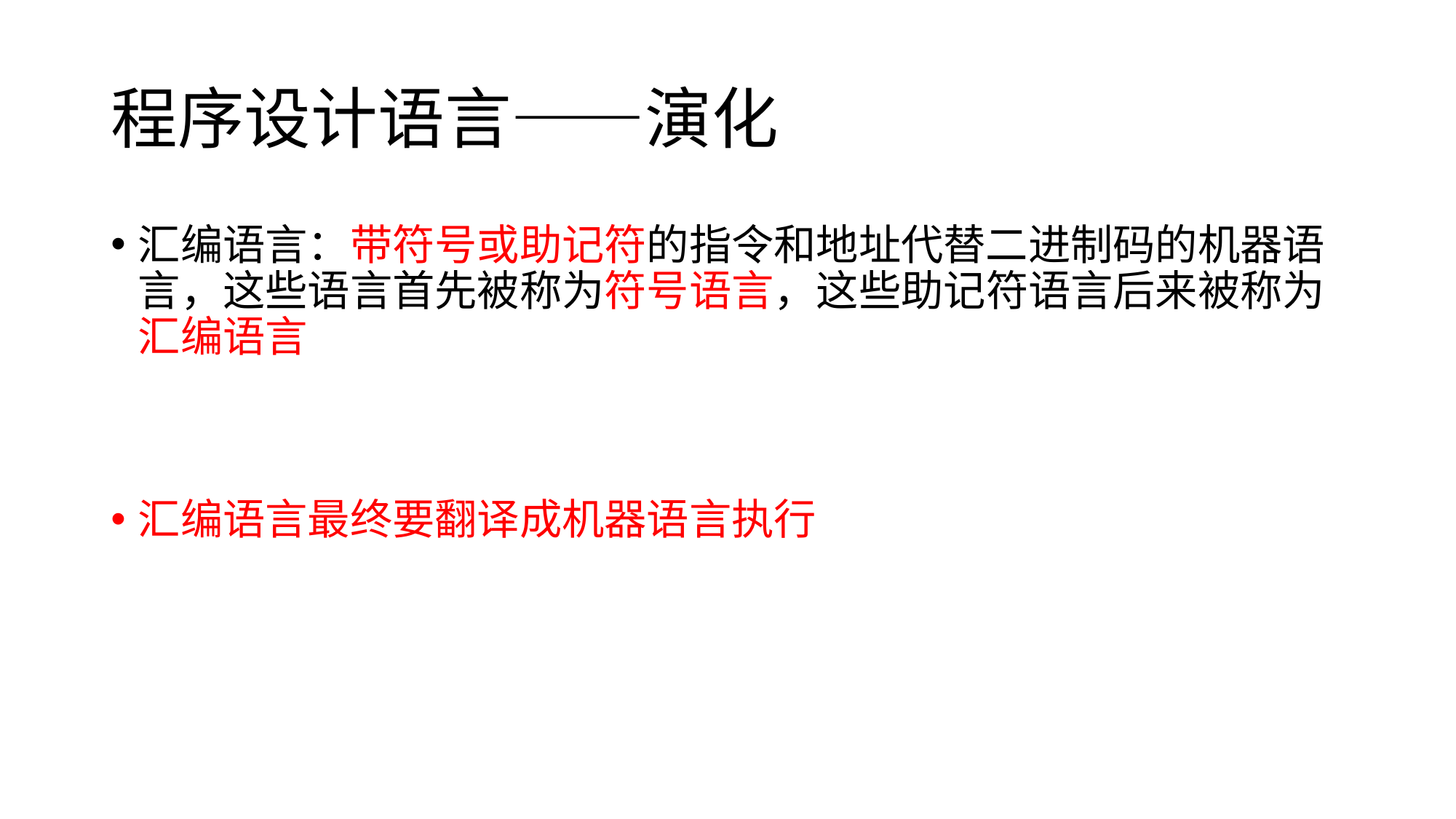

# 程序设计语言——演化
汇编语言：带符号或助记符的指令和地址代替二进制码的机器语言，这些语言首先被称为符号语言，这些助记符语言后来被称为汇编语言

汇编语言最终要翻译成机器语言执行